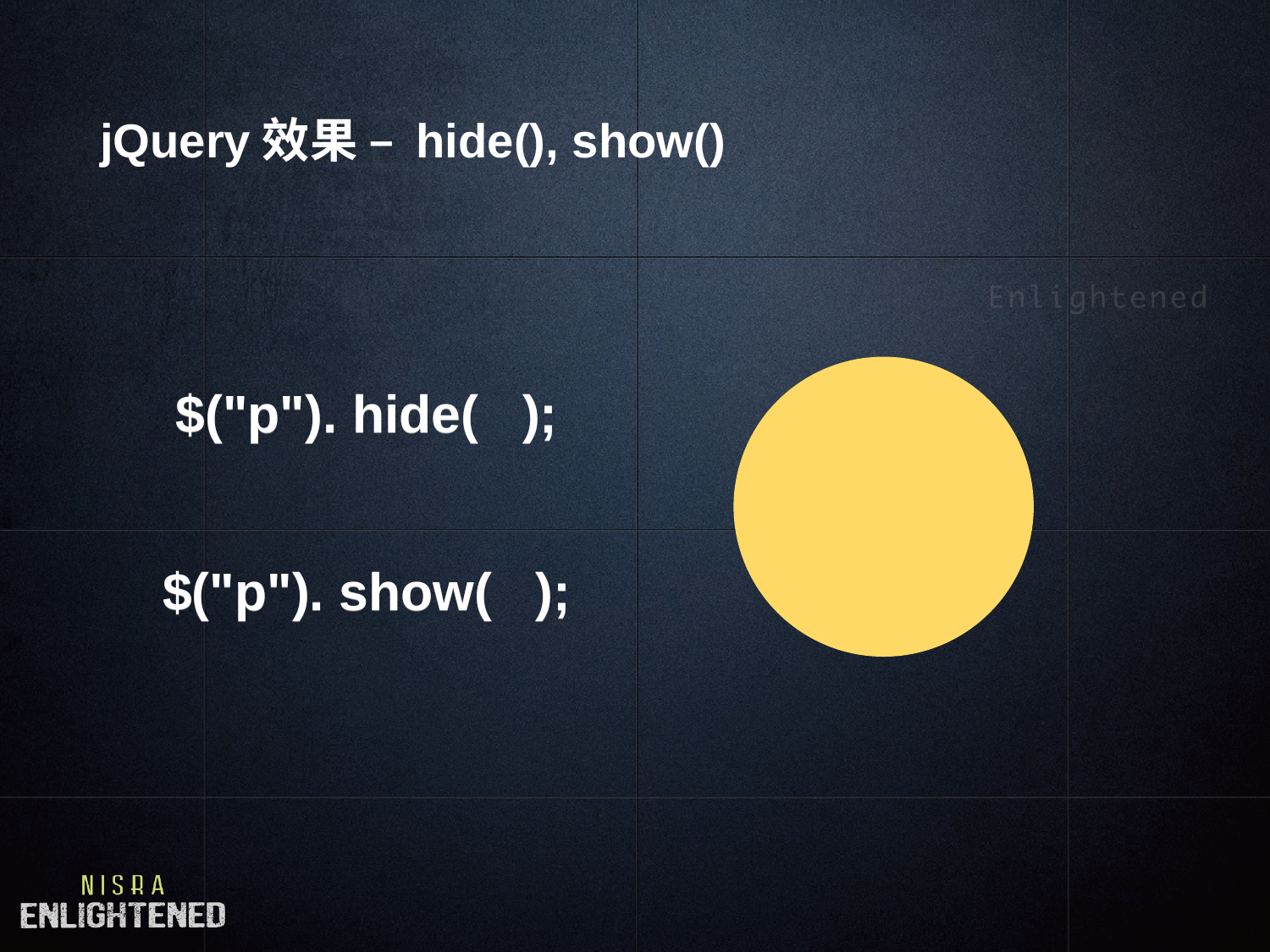

# jQuery效果 – hide(), show()

$("p"). hide(   );
$("p"). hide(   );
$("p"). show(   );
$("p"). show(   );